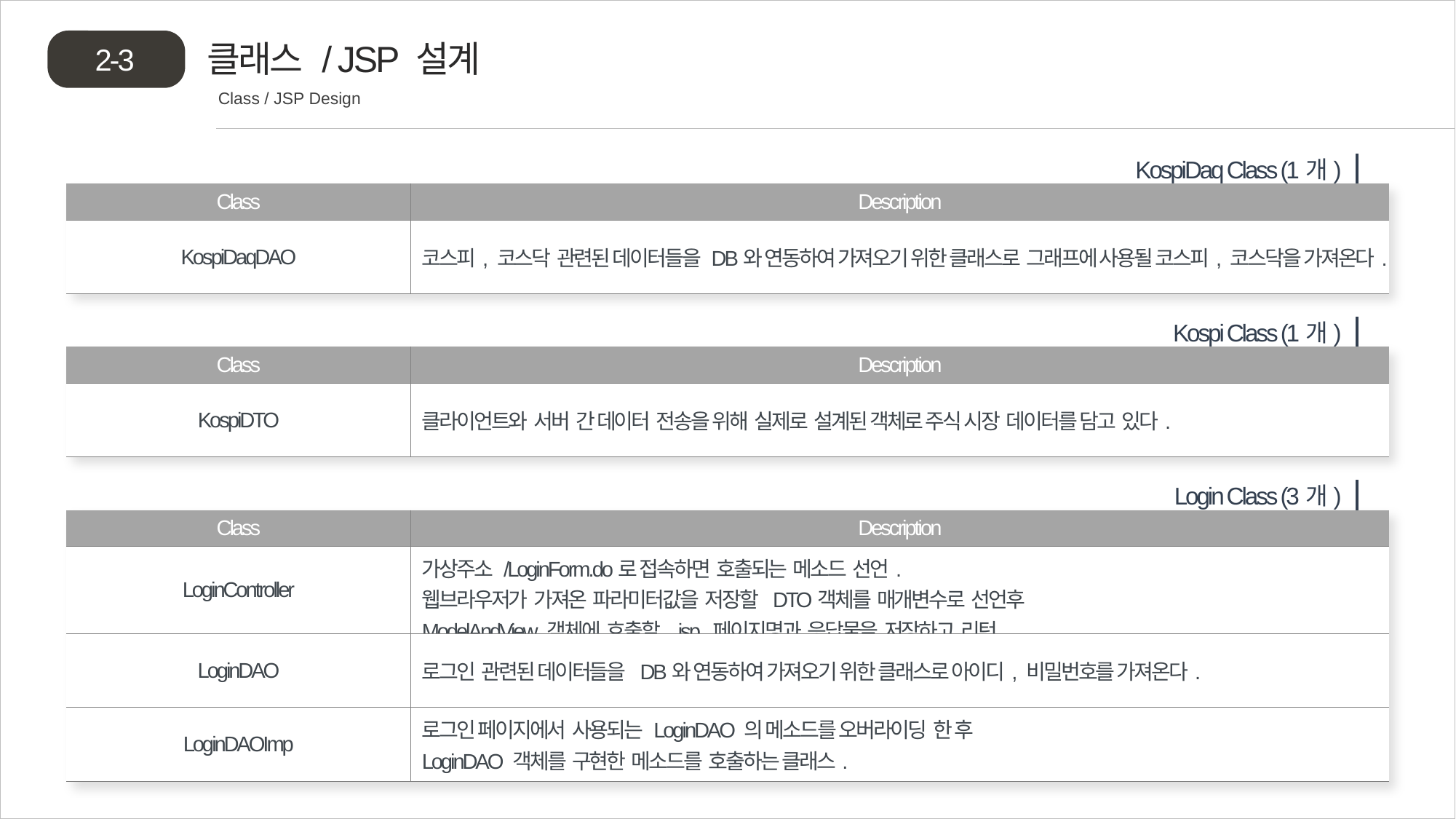

클래스 / JSP 설계
2-3
Class / JSP Design
KospiDaq Class (1개)
| Class | Description |
| --- | --- |
| KospiDaqDAO | 코스피, 코스닥 관련된 데이터들을 DB와 연동하여 가져오기 위한 클래스로 그래프에 사용될 코스피, 코스닥을 가져온다. |
Kospi Class (1개)
| Class | Description |
| --- | --- |
| KospiDTO | 클라이언트와 서버 간 데이터 전송을 위해 실제로 설계된 객체로 주식 시장 데이터를 담고 있다. |
Login Class (3개)
| Class | Description |
| --- | --- |
| LoginController | 가상주소 /LoginForm.do로 접속하면 호출되는 메소드 선언. 웹브라우저가 가져온 파라미터값을 저장할 DTO객체를 매개변수로 선언후 ModelAndView 객체에 호출할 jsp 페이지명과 응답물을 저장하고 리턴. |
| LoginDAO | 로그인 관련된 데이터들을 DB와 연동하여 가져오기 위한 클래스로 아이디, 비밀번호를 가져온다. |
| LoginDAOImp | 로그인 페이지에서 사용되는 LoginDAO 의 메소드를 오버라이딩 한 후 LoginDAO 객체를 구현한 메소드를 호출하는 클래스. |